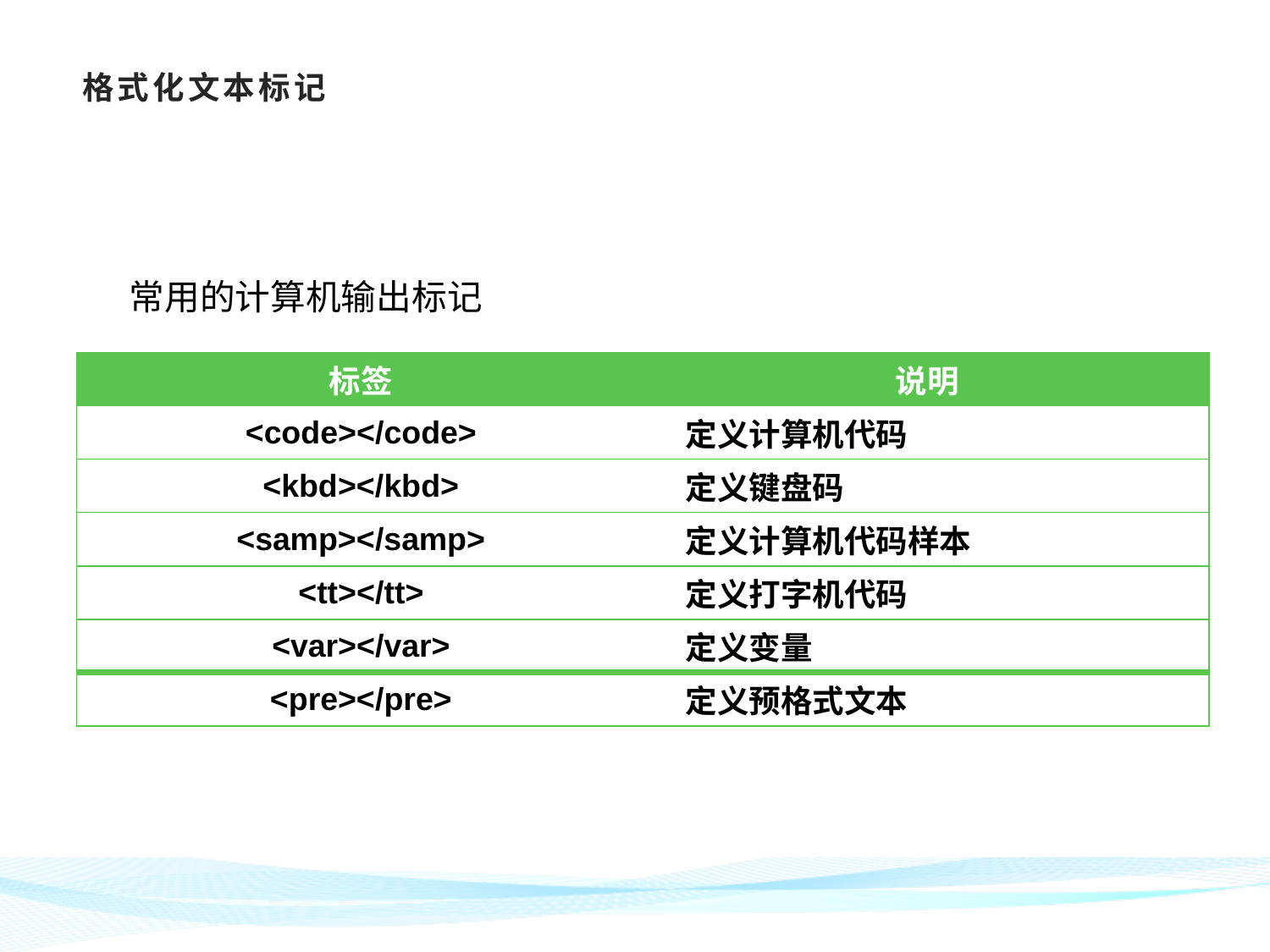

# 格式化文本标记
常用的计算机输出标记
| 标签 | 说明 |
| --- | --- |
| <code></code> | 定义计算机代码 |
| <kbd></kbd> | 定义键盘码 |
| <samp></samp> | 定义计算机代码样本 |
| <tt></tt> | 定义打字机代码 |
| <var></var> | 定义变量 |
| <pre></pre> | 定义预格式文本 |